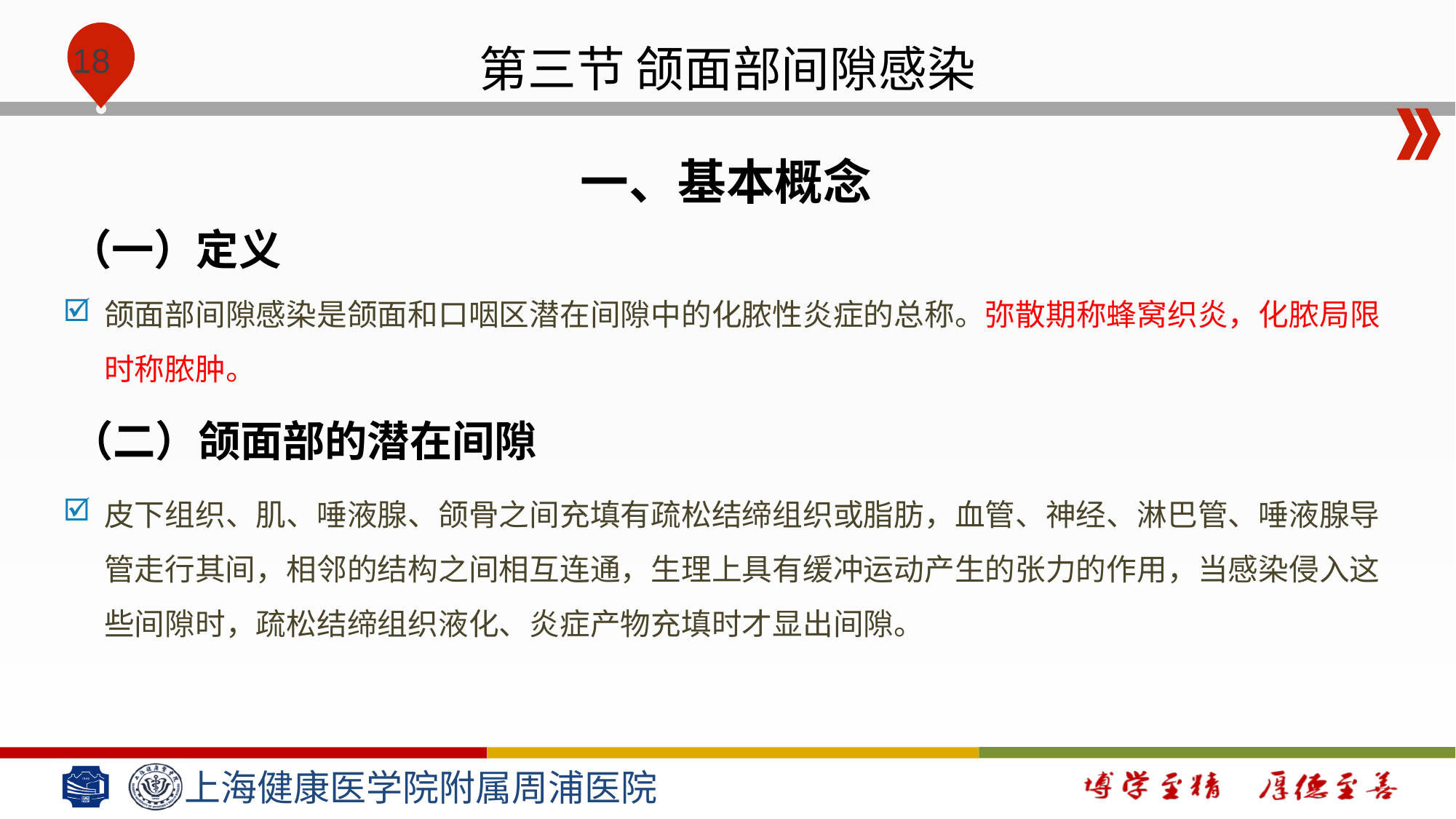

# 第三节 颌面部间隙感染
一、基本概念
（一）定义
颌面部间隙感染是颌面和口咽区潜在间隙中的化脓性炎症的总称。弥散期称蜂窝织炎，化脓局限时称脓肿。
（二）颌面部的潜在间隙
皮下组织、肌、唾液腺、颌骨之间充填有疏松结缔组织或脂肪，血管、神经、淋巴管、唾液腺导管走行其间，相邻的结构之间相互连通，生理上具有缓冲运动产生的张力的作用，当感染侵入这些间隙时，疏松结缔组织液化、炎症产物充填时才显出间隙。